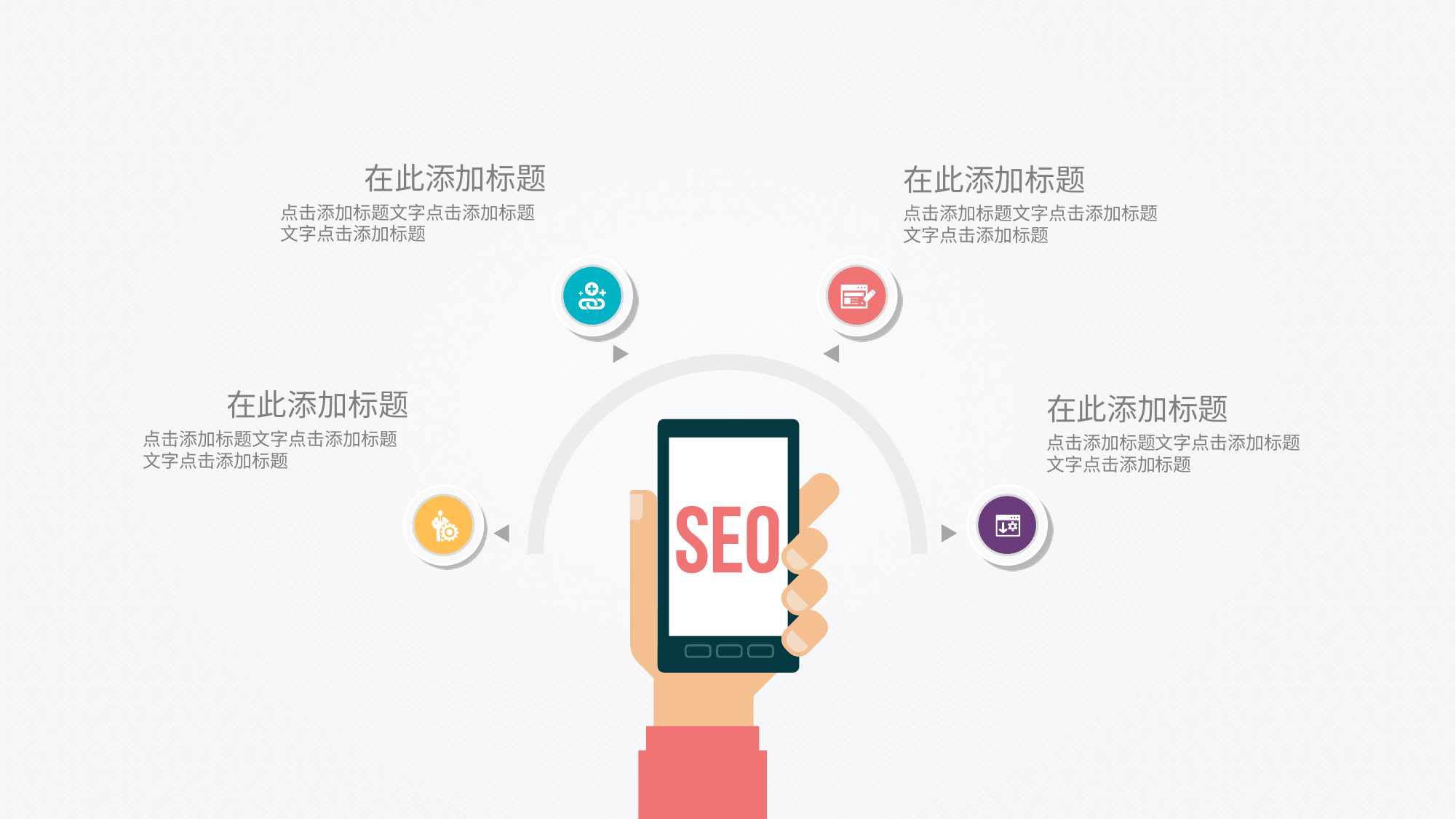

在此添加标题
点击添加标题文字点击添加标题文字点击添加标题
在此添加标题
点击添加标题文字点击添加标题文字点击添加标题

在此添加标题
点击添加标题文字点击添加标题文字点击添加标题
在此添加标题
点击添加标题文字点击添加标题文字点击添加标题